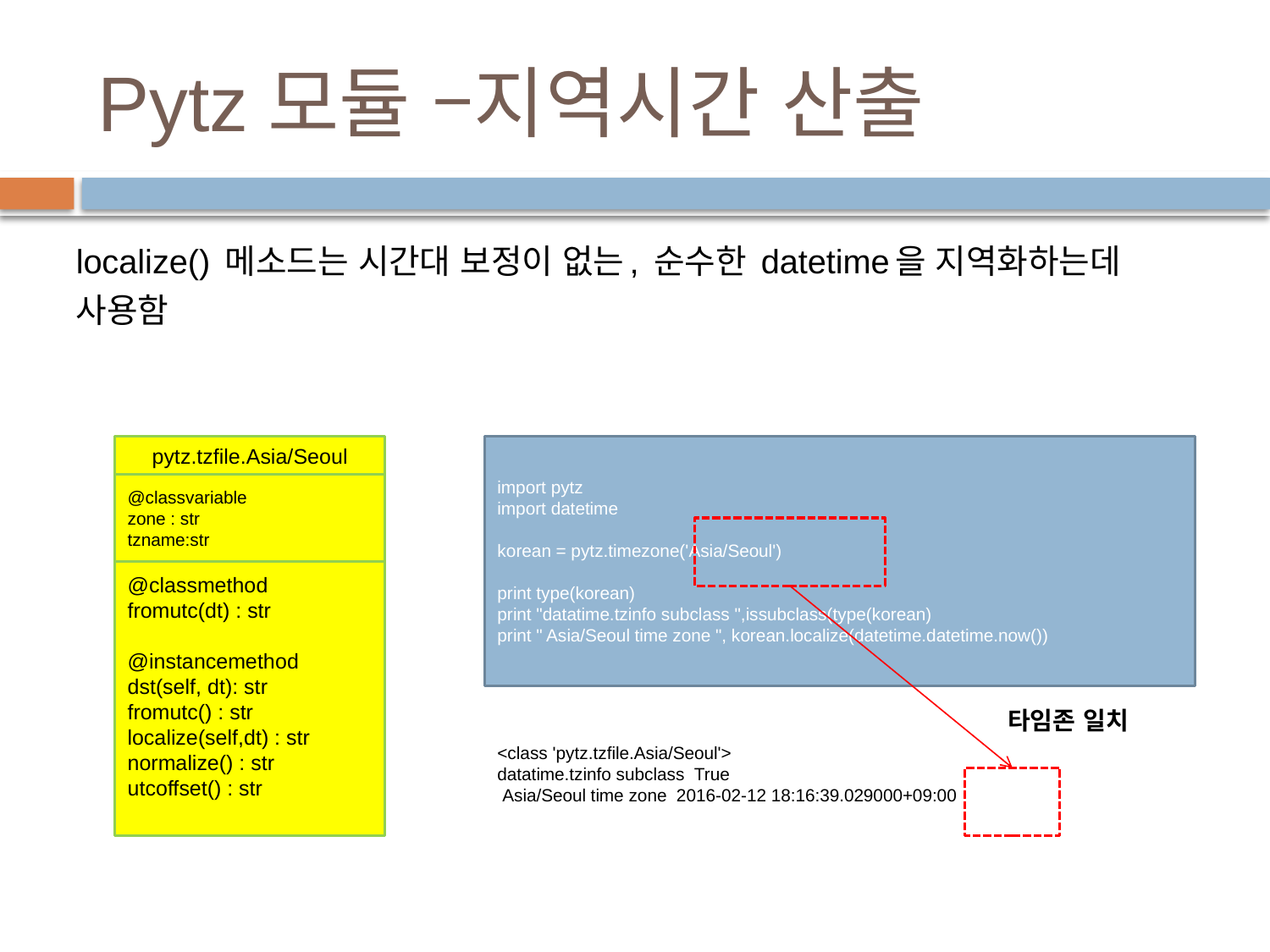

# Pytz모듈 –지역시간 산출
localize() 메소드는 시간대 보정이 없는, 순수한 datetime을 지역화하는데 사용함
pytz.tzfile.Asia/Seoul

@classvariable
zone : str
tzname:str

@classmethod
fromutc(dt) : str

@instancemethod
dst(self, dt): str
fromutc() : str
localize(self,dt) : str
normalize() : str
utcoffset() : str

import pytz
import datetime

korean = pytz.timezone('Asia/Seoul')

print type(korean)
print "datatime.tzinfo subclass ",issubclass(type(korean)
print " Asia/Seoul time zone ", korean.localize(datetime.datetime.now())

타임존 일치
<class 'pytz.tzfile.Asia/Seoul'>
datatime.tzinfo subclass  True
 Asia/Seoul time zone  2016-02-12 18:16:39.029000+09:00